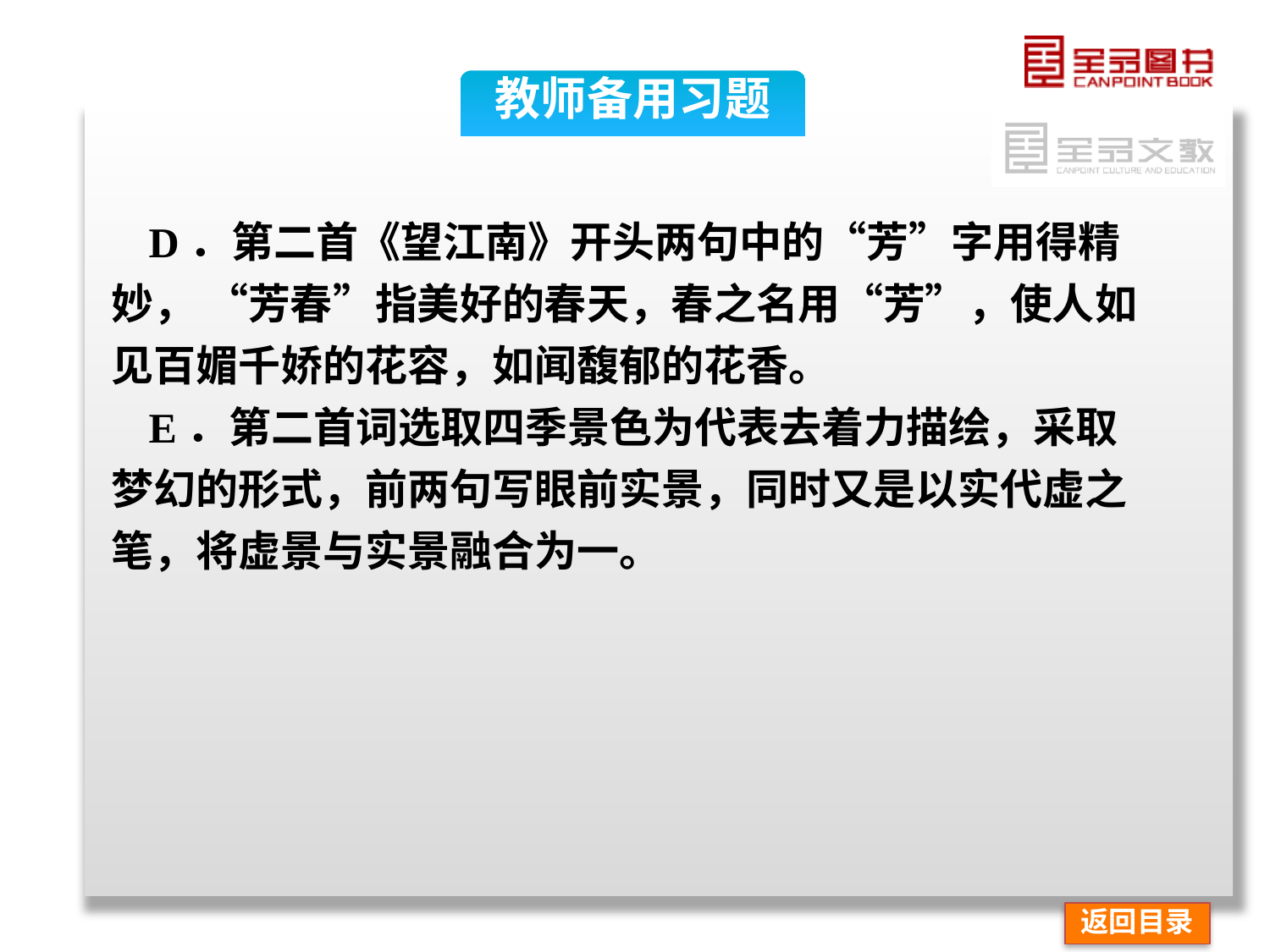

教师备用习题
D．第二首《望江南》开头两句中的“芳”字用得精妙， “芳春”指美好的春天，春之名用“芳”，使人如见百媚千娇的花容，如闻馥郁的花香。
E．第二首词选取四季景色为代表去着力描绘，采取梦幻的形式，前两句写眼前实景，同时又是以实代虚之笔，将虚景与实景融合为一。
返回目录